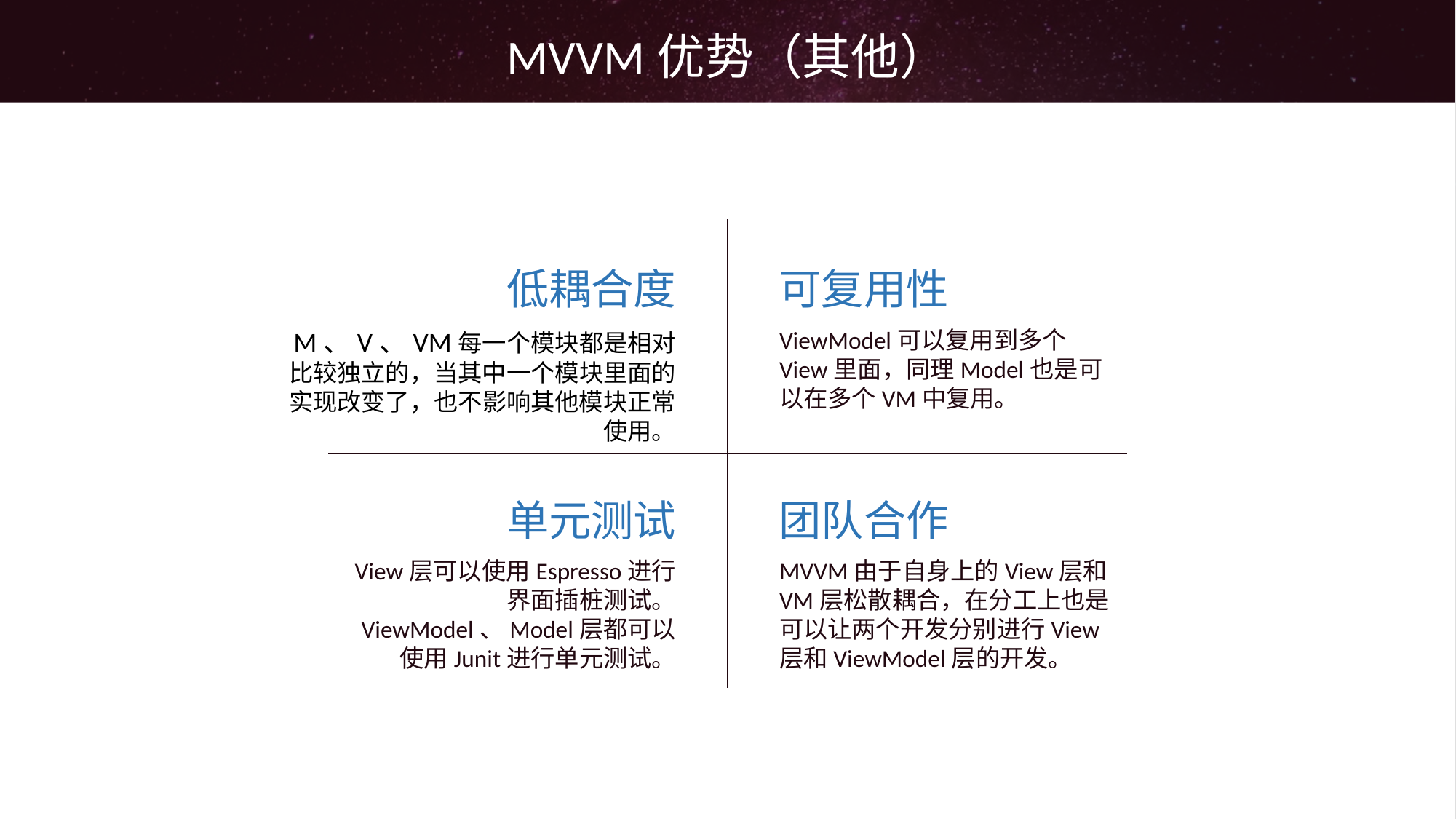

MVVM优势（其他）
低耦合度
M、V、VM每一个模块都是相对比较独立的，当其中一个模块里面的实现改变了，也不影响其他模块正常使用。
可复用性
ViewModel可以复用到多个View里面，同理Model也是可以在多个VM中复用。
单元测试
View层可以使用Espresso进行界面插桩测试。
ViewModel、Model层都可以使用Junit进行单元测试。
团队合作
MVVM由于自身上的View层和VM层松散耦合，在分工上也是可以让两个开发分别进行View层和ViewModel层的开发。